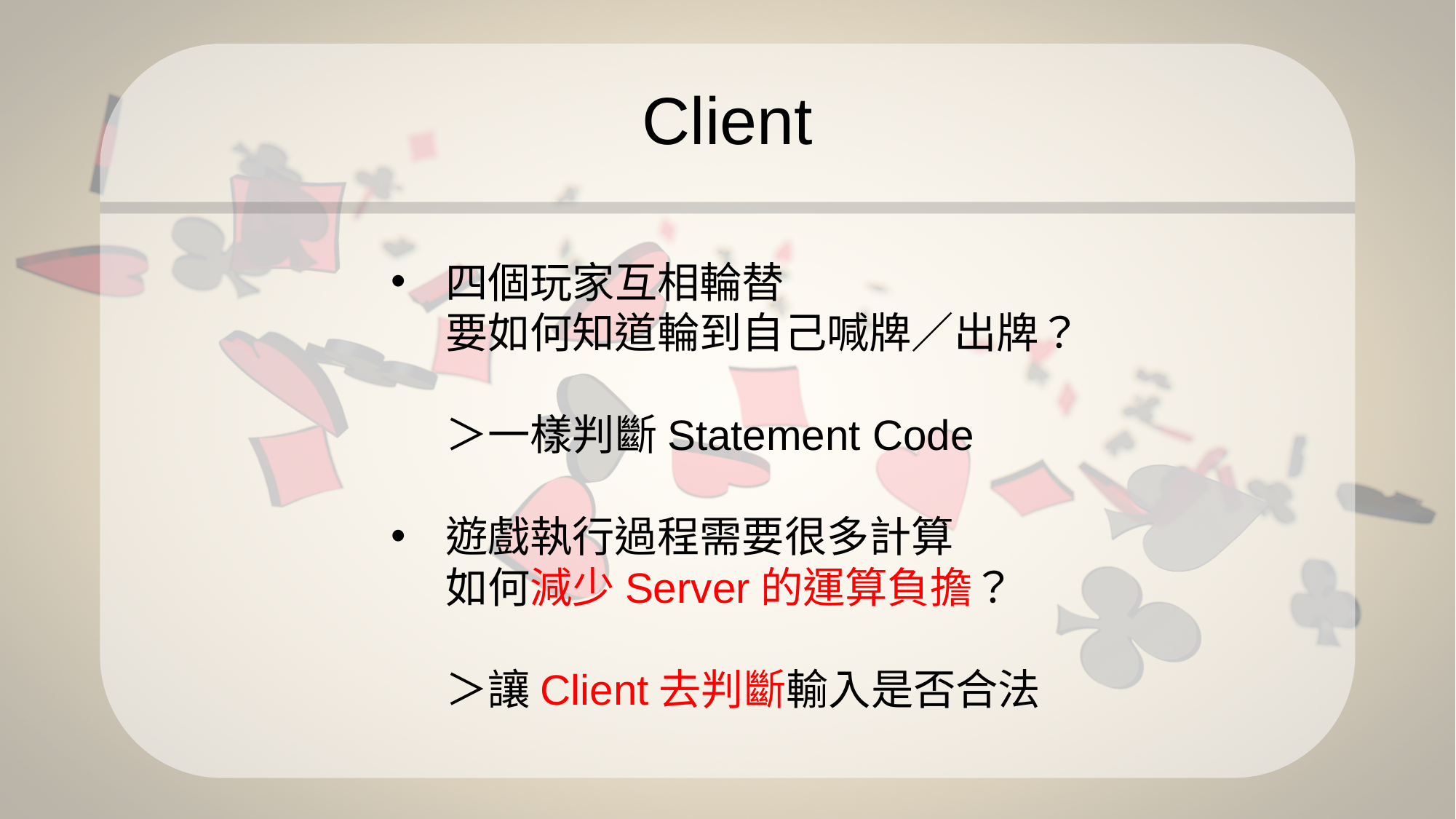

# Client
四個玩家互相輪替
要如何知道輪到自己喊牌／出牌？
＞一樣判斷Statement Code

遊戲執行過程需要很多計算
如何減少Server的運算負擔？
＞讓Client去判斷輸入是否合法